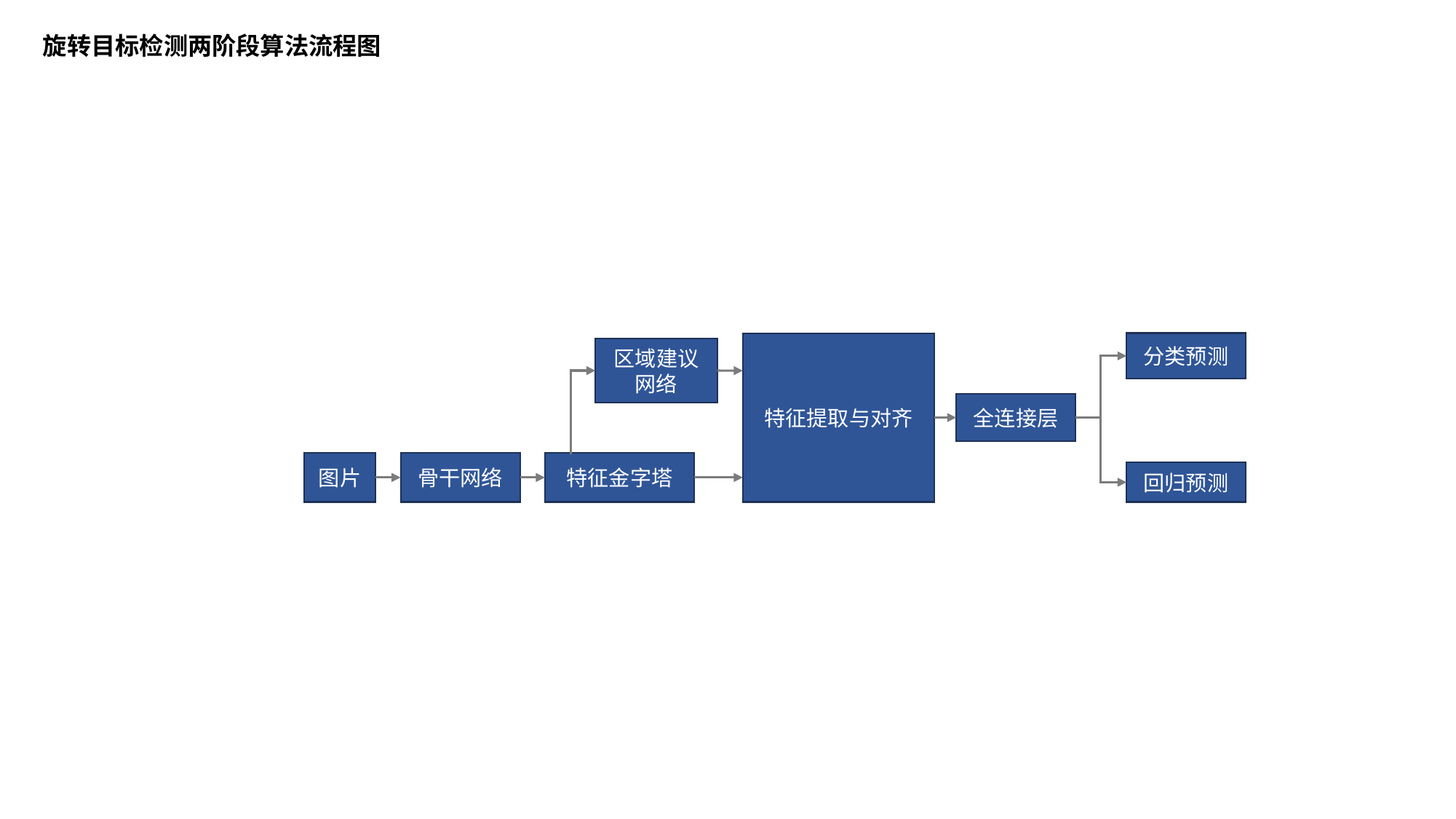

旋转目标检测两阶段算法流程图
分类预测
特征提取与对齐
区域建议
网络
全连接层
图片
骨干网络
特征金字塔
回归预测